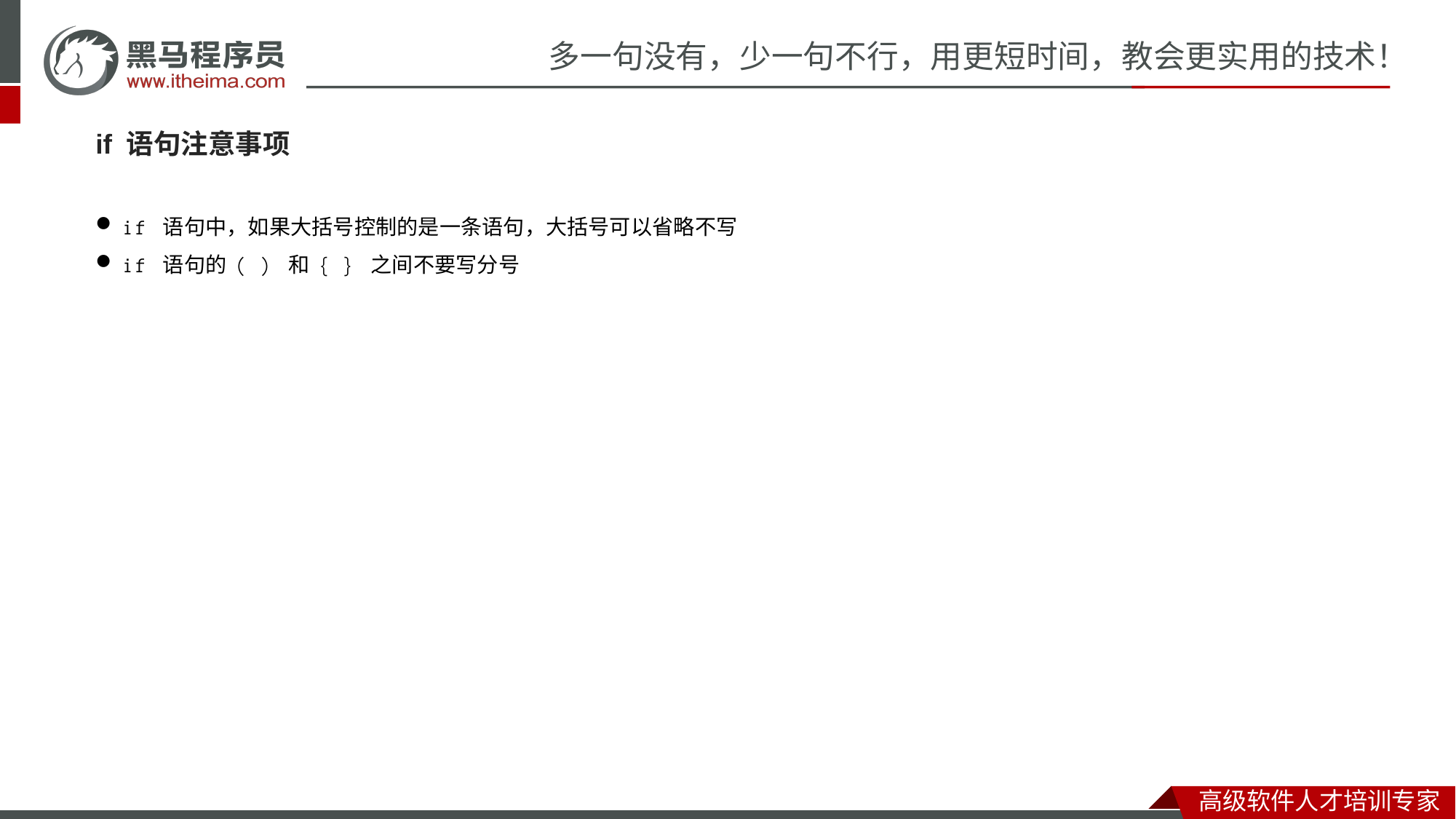

#
if 语句注意事项
if 语句中，如果大括号控制的是一条语句，大括号可以省略不写
if 语句的 ( ) 和 { } 之间不要写分号